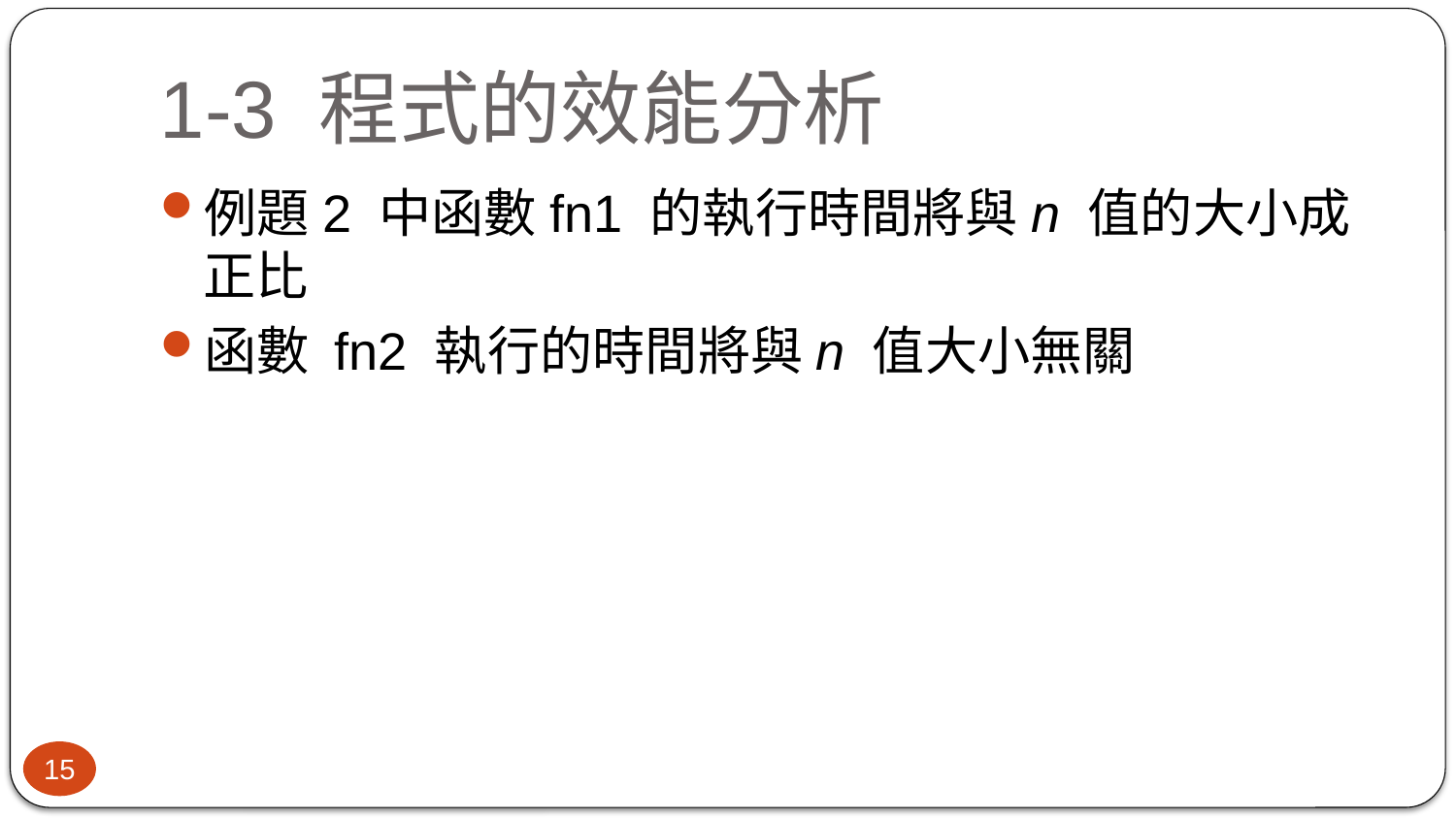

# 1-3 程式的效能分析
例題2 中函數fn1 的執行時間將與n 值的大小成正比
函數 fn2 執行的時間將與n 值大小無關
15